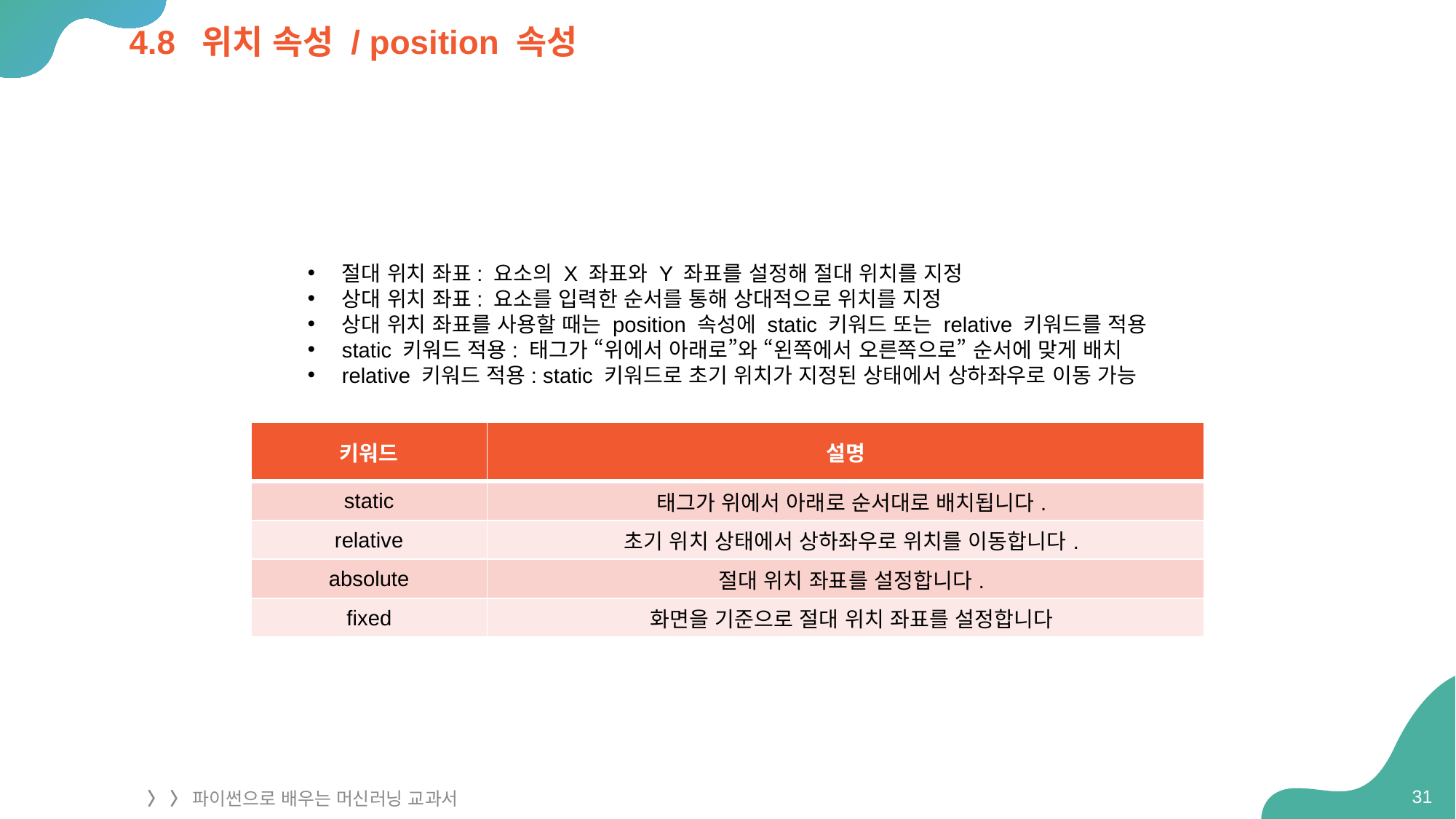

# 4.8  위치 속성 / position 속성
절대 위치 좌표: 요소의 X 좌표와 Y 좌표를 설정해 절대 위치를 지정
상대 위치 좌표: 요소를 입력한 순서를 통해 상대적으로 위치를 지정
상대 위치 좌표를 사용할 때는 position 속성에 static 키워드 또는 relative 키워드를 적용
static 키워드 적용: 태그가 “위에서 아래로”와 “왼쪽에서 오른쪽으로” 순서에 맞게 배치
relative 키워드 적용: static 키워드로 초기 위치가 지정된 상태에서 상하좌우로 이동 가능
| 키워드 | 설명 |
| --- | --- |
| static | 태그가 위에서 아래로 순서대로 배치됩니다. |
| relative | 초기 위치 상태에서 상하좌우로 위치를 이동합니다. |
| absolute | 절대 위치 좌표를 설정합니다. |
| fixed | 화면을 기준으로 절대 위치 좌표를 설정합니다 |
31
〉 〉 파이썬으로 배우는 머신러닝 교과서